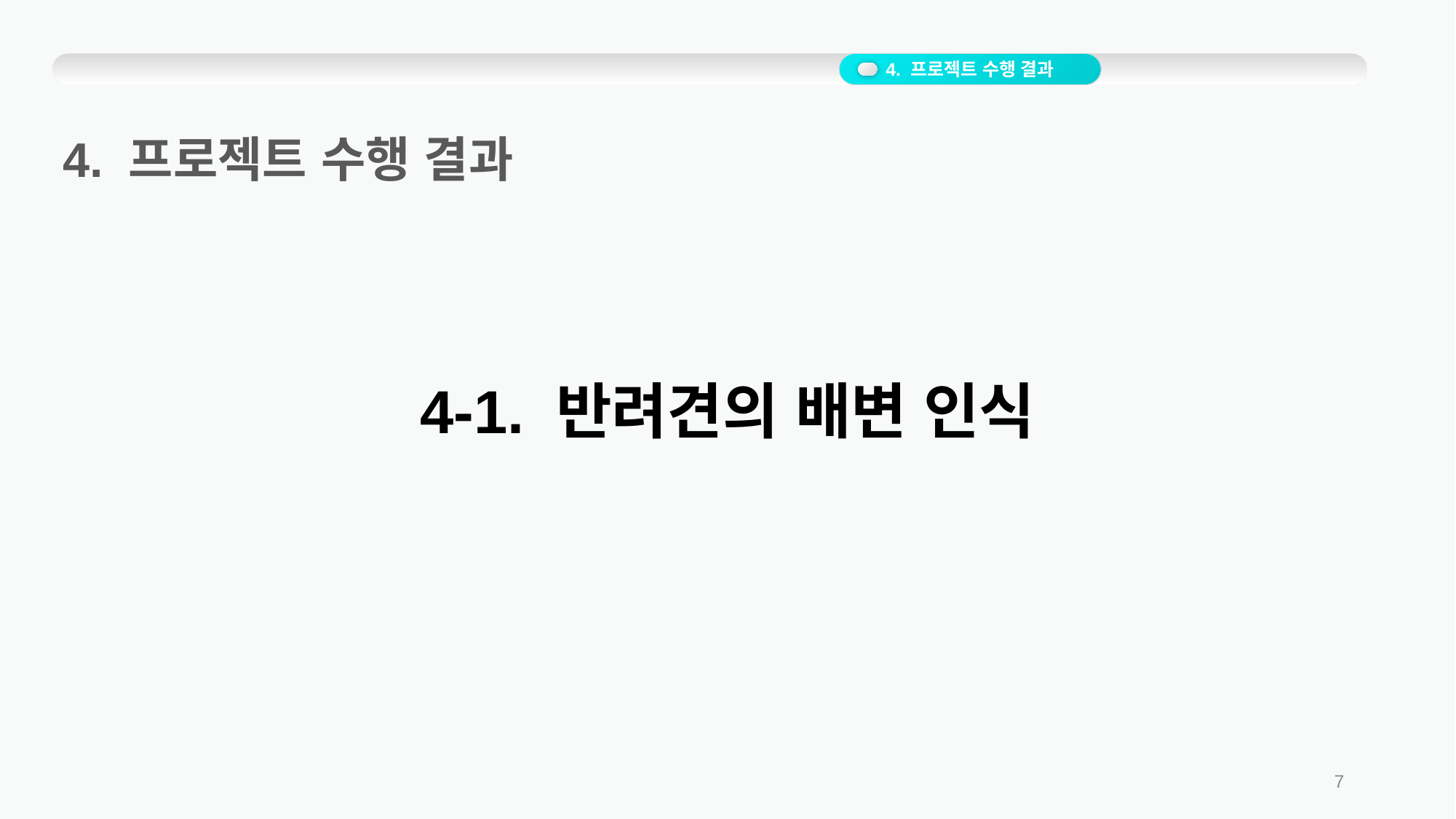

4. 프로젝트 수행 결과

4. 프로젝트 수행 결과
4-1. 반려견의 배변 인식
7